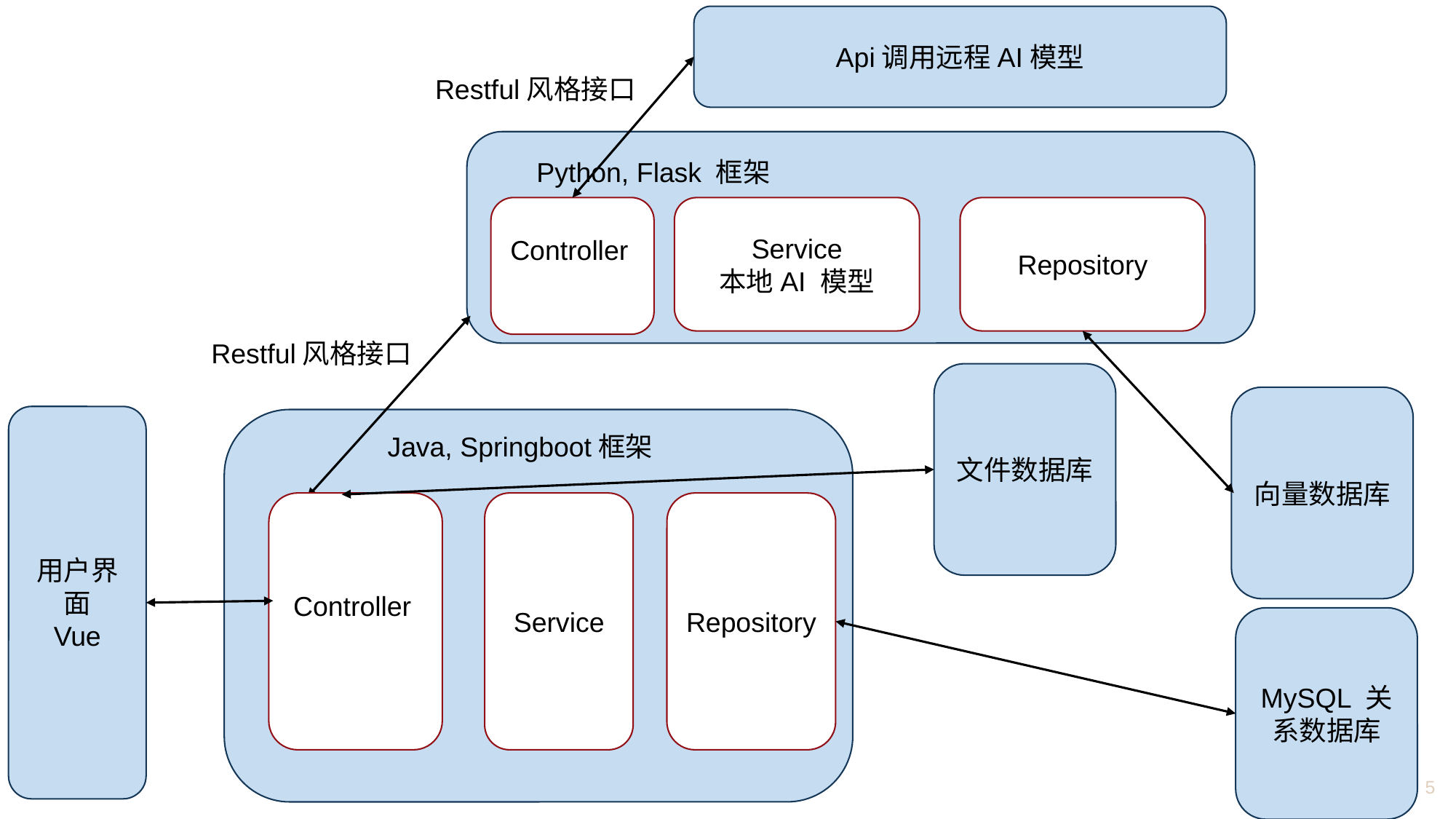

Api调用远程AI模型
Restful风格接口

Python, Flask 框架
Repository
Controller层
Service
本地AI 模型
Restful风格接口
文件数据库
向量数据库
用户界面
Vue

Java, Springboot框架
Repository
Service
Controller层
MySQL 关系数据库
5